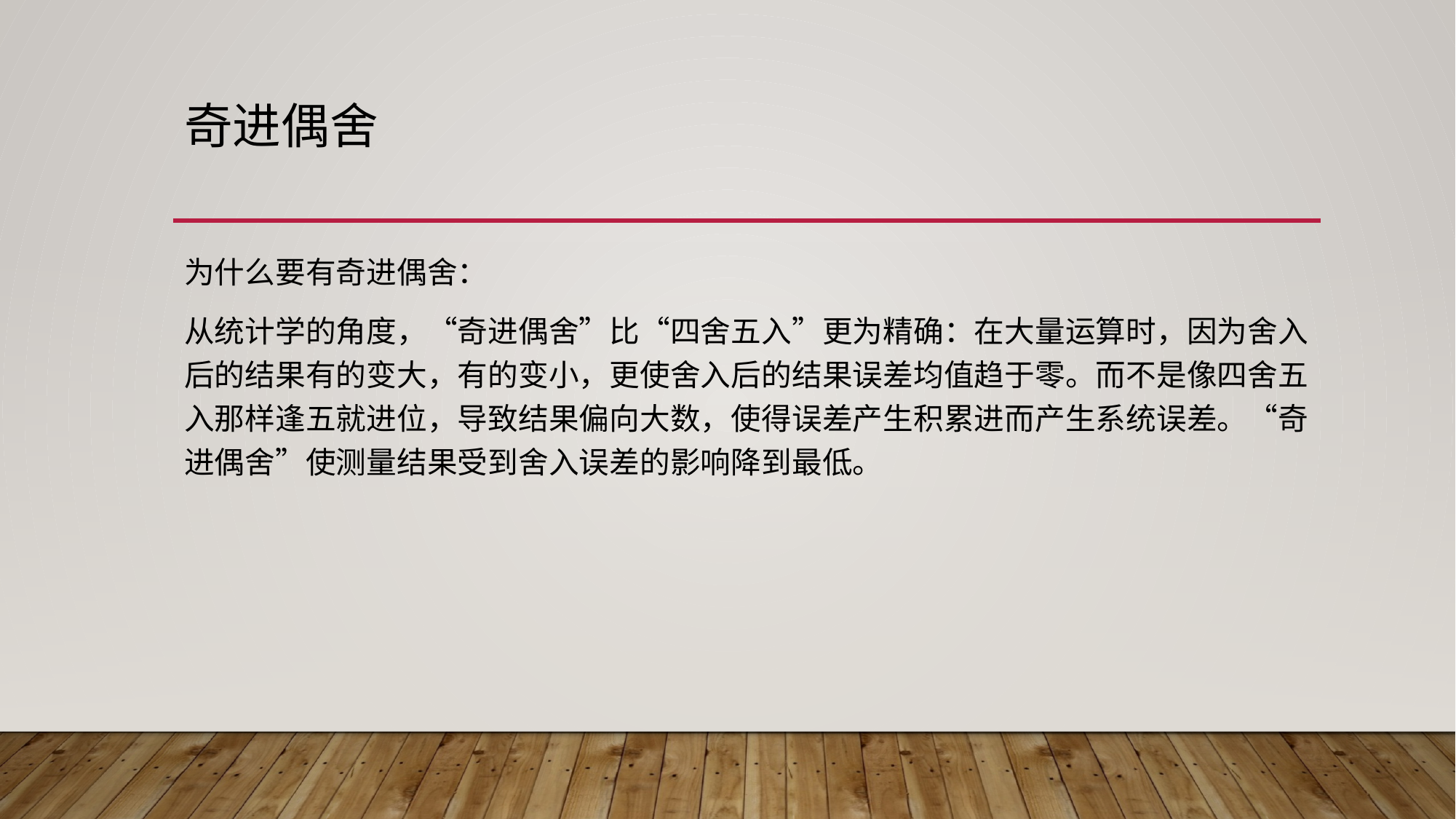

# 奇进偶舍
为什么要有奇进偶舍：
从统计学的角度，“奇进偶舍”比“四舍五入”更为精确：在大量运算时，因为舍入后的结果有的变大，有的变小，更使舍入后的结果误差均值趋于零。而不是像四舍五入那样逢五就进位，导致结果偏向大数，使得误差产生积累进而产生系统误差。“奇进偶舍”使测量结果受到舍入误差的影响降到最低。